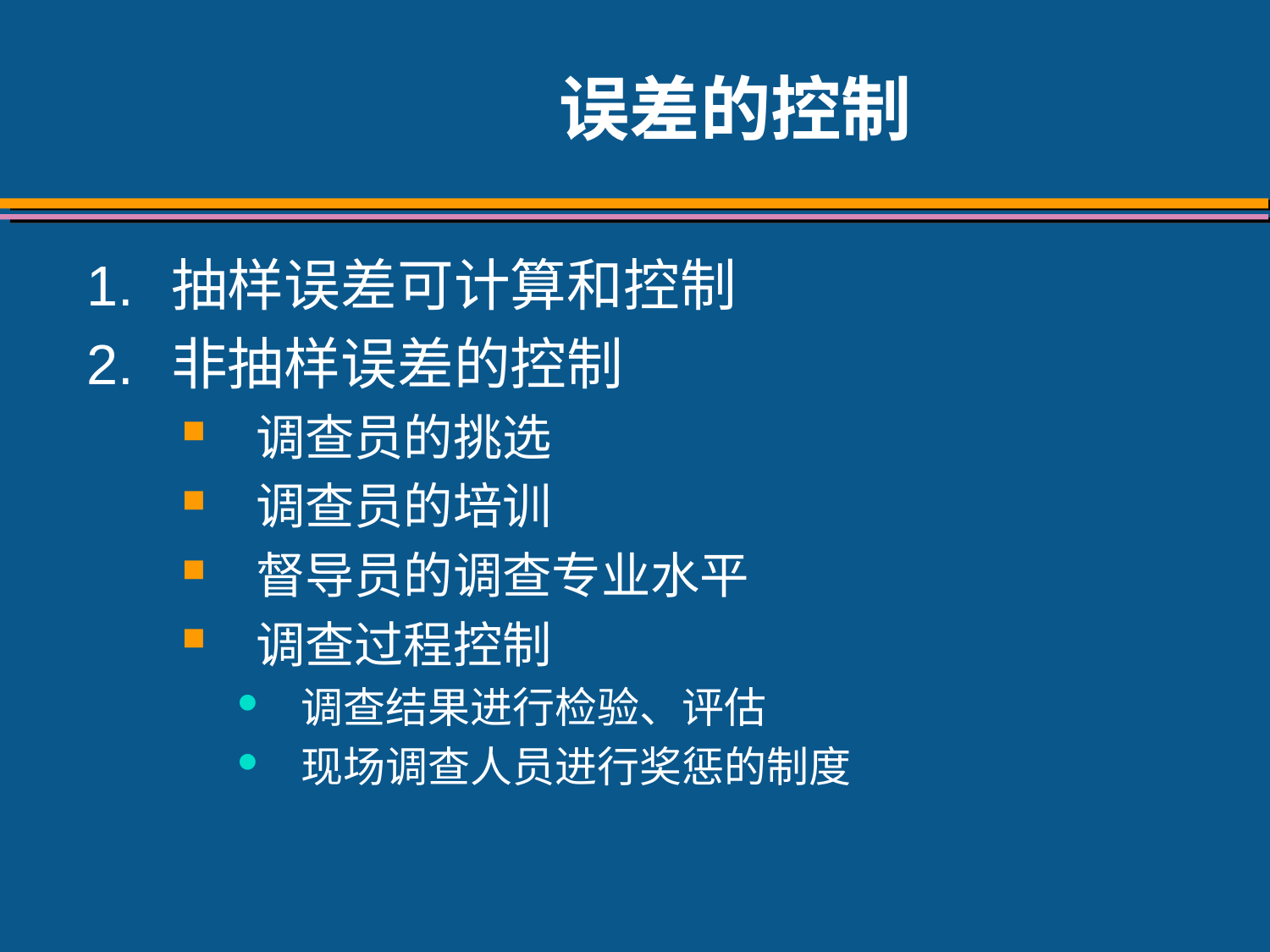

# 误差的控制
抽样误差可计算和控制
非抽样误差的控制
调查员的挑选
调查员的培训
督导员的调查专业水平
调查过程控制
调查结果进行检验、评估
现场调查人员进行奖惩的制度